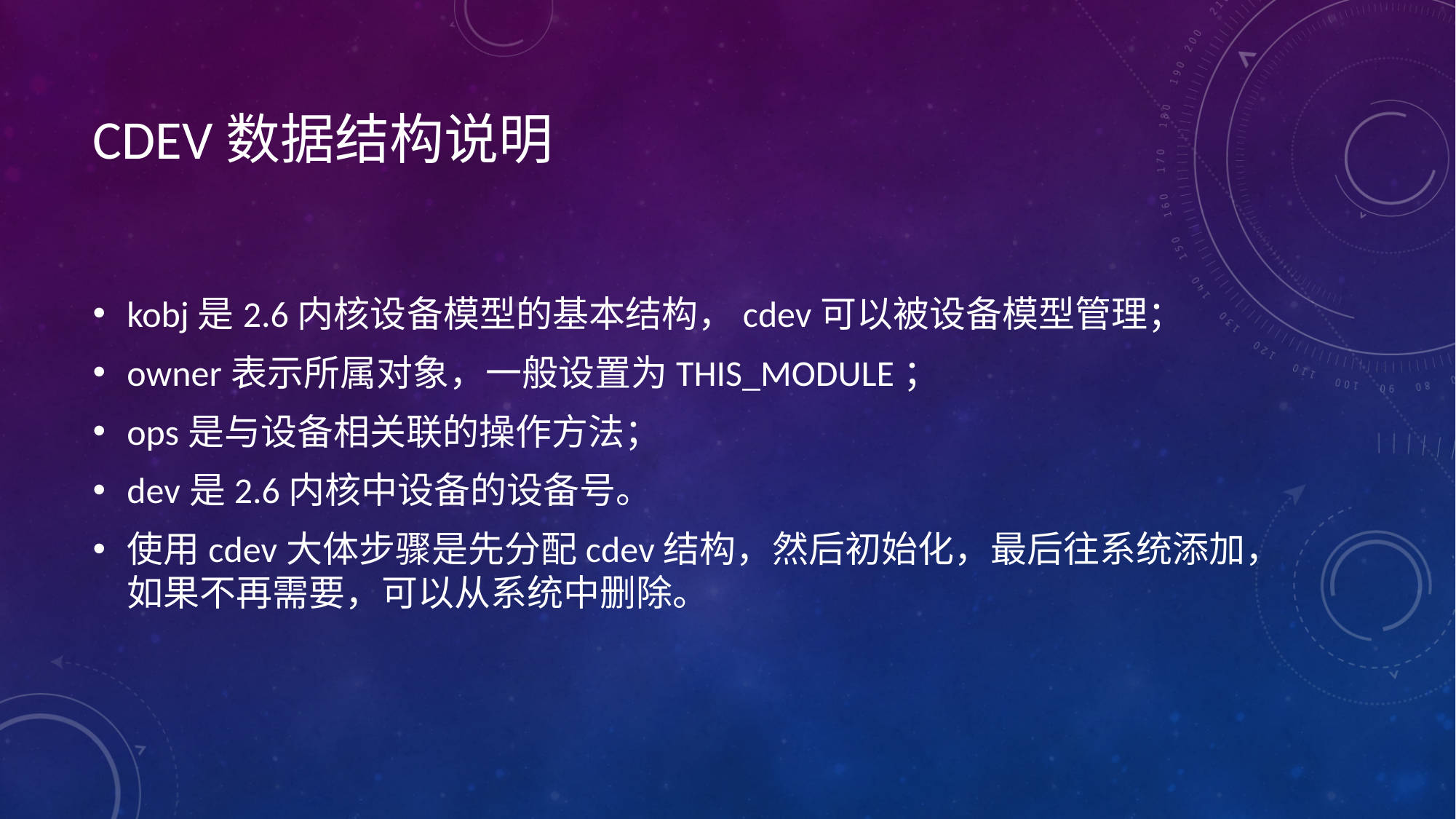

# Cdev数据结构说明
kobj是2.6内核设备模型的基本结构，cdev可以被设备模型管理；
owner表示所属对象，一般设置为THIS_MODULE；
ops是与设备相关联的操作方法；
dev是2.6内核中设备的设备号。
使用cdev大体步骤是先分配cdev结构，然后初始化，最后往系统添加，如果不再需要，可以从系统中删除。